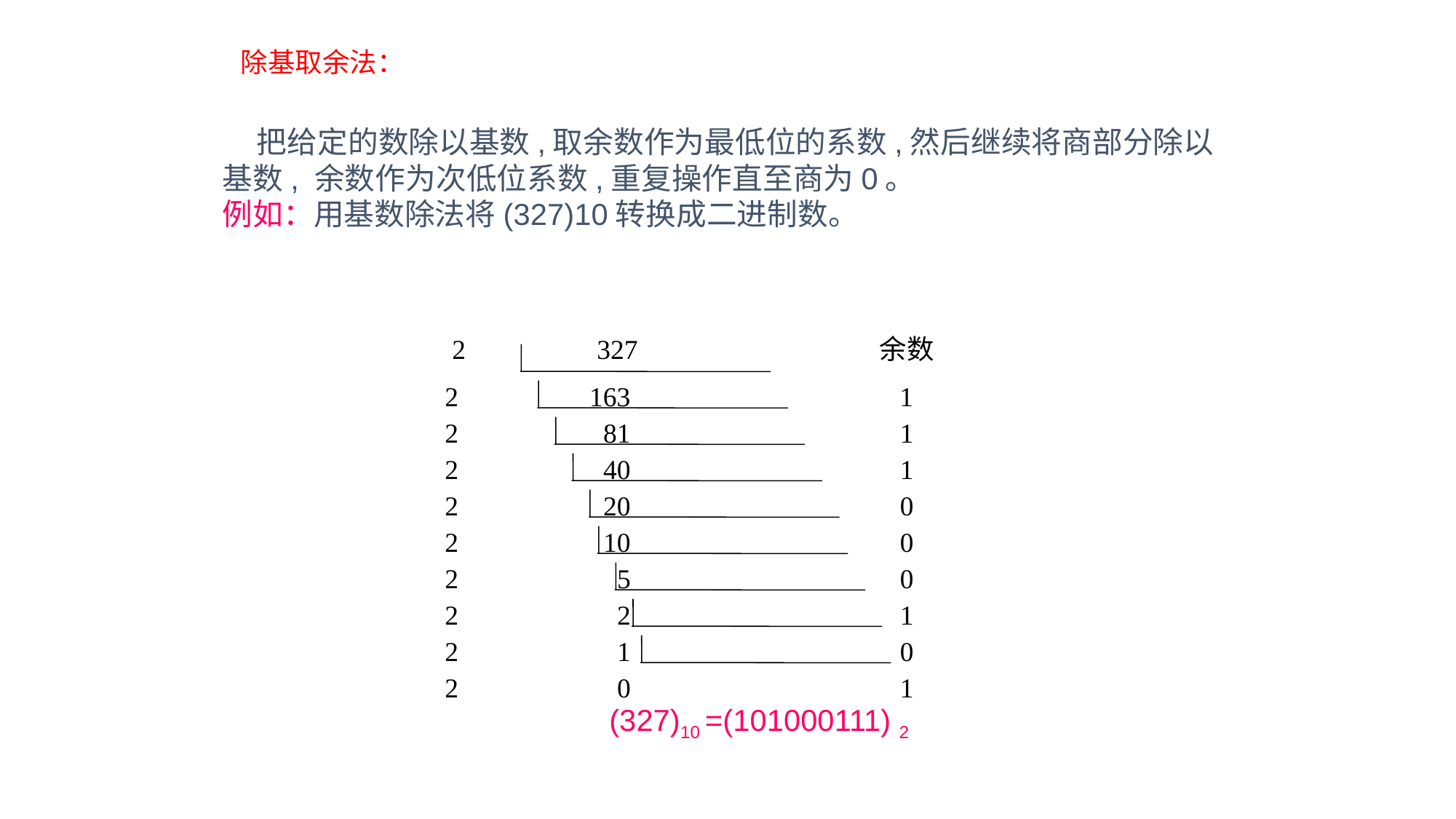

除基取余法：
    把给定的数除以基数,取余数作为最低位的系数,然后继续将商部分除以基数, 余数作为次低位系数,重复操作直至商为0。
例如：用基数除法将(327)10转换成二进制数。
#
2                   327                                  余数

2                   163                                       1

2                     81                                       1

2                     40                                       1

2                     20                                       0

2                     10                                       0

2                       5                                       0

2                       2                                       1

2                       1                                       0

2                       0                                       1

(327)10 =(101000111) 2